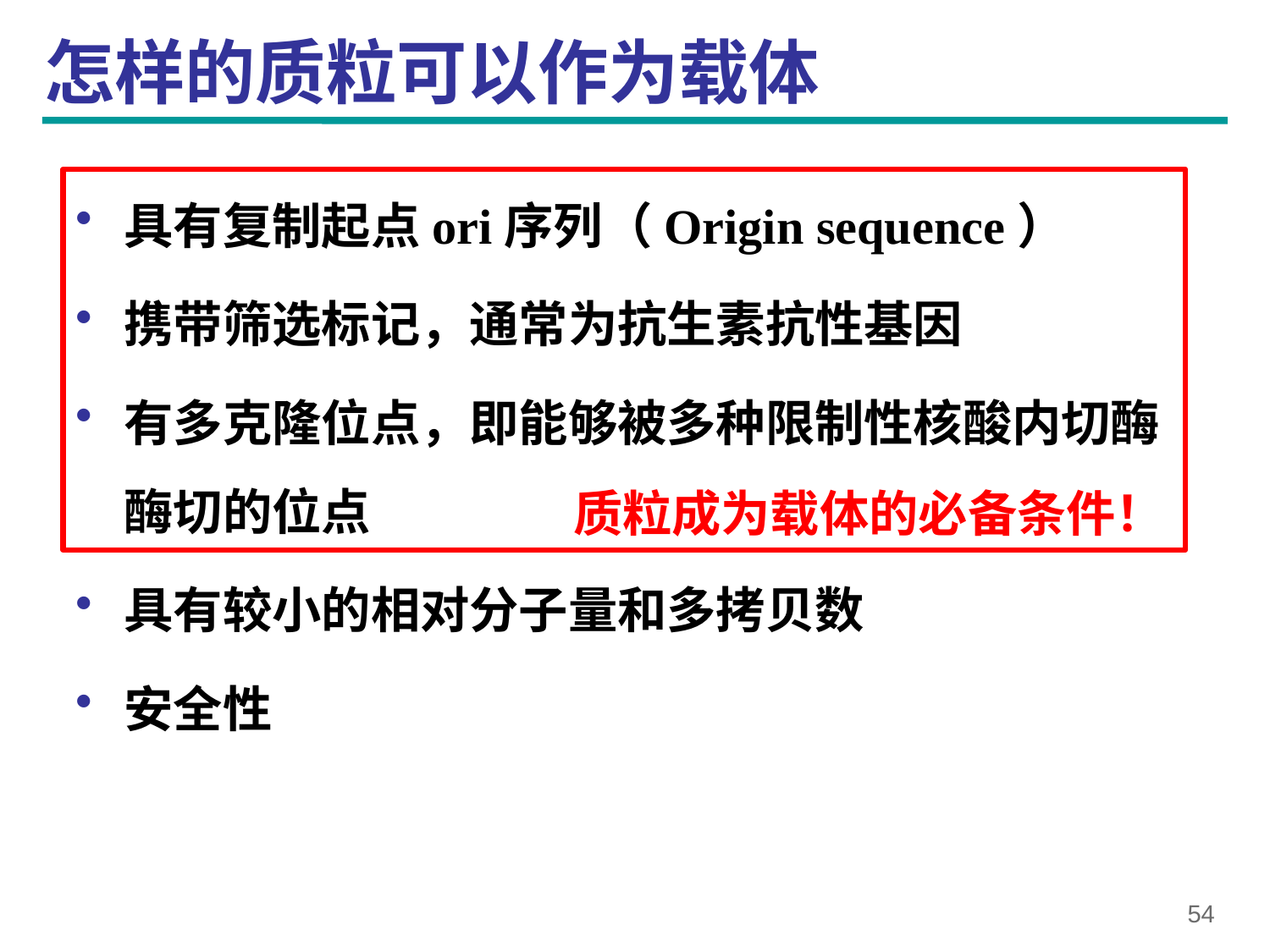

# 怎样的质粒可以作为载体
具有复制起点ori序列（Origin sequence）
携带筛选标记，通常为抗生素抗性基因
有多克隆位点，即能够被多种限制性核酸内切酶酶切的位点
具有较小的相对分子量和多拷贝数
安全性

质粒成为载体的必备条件！
54